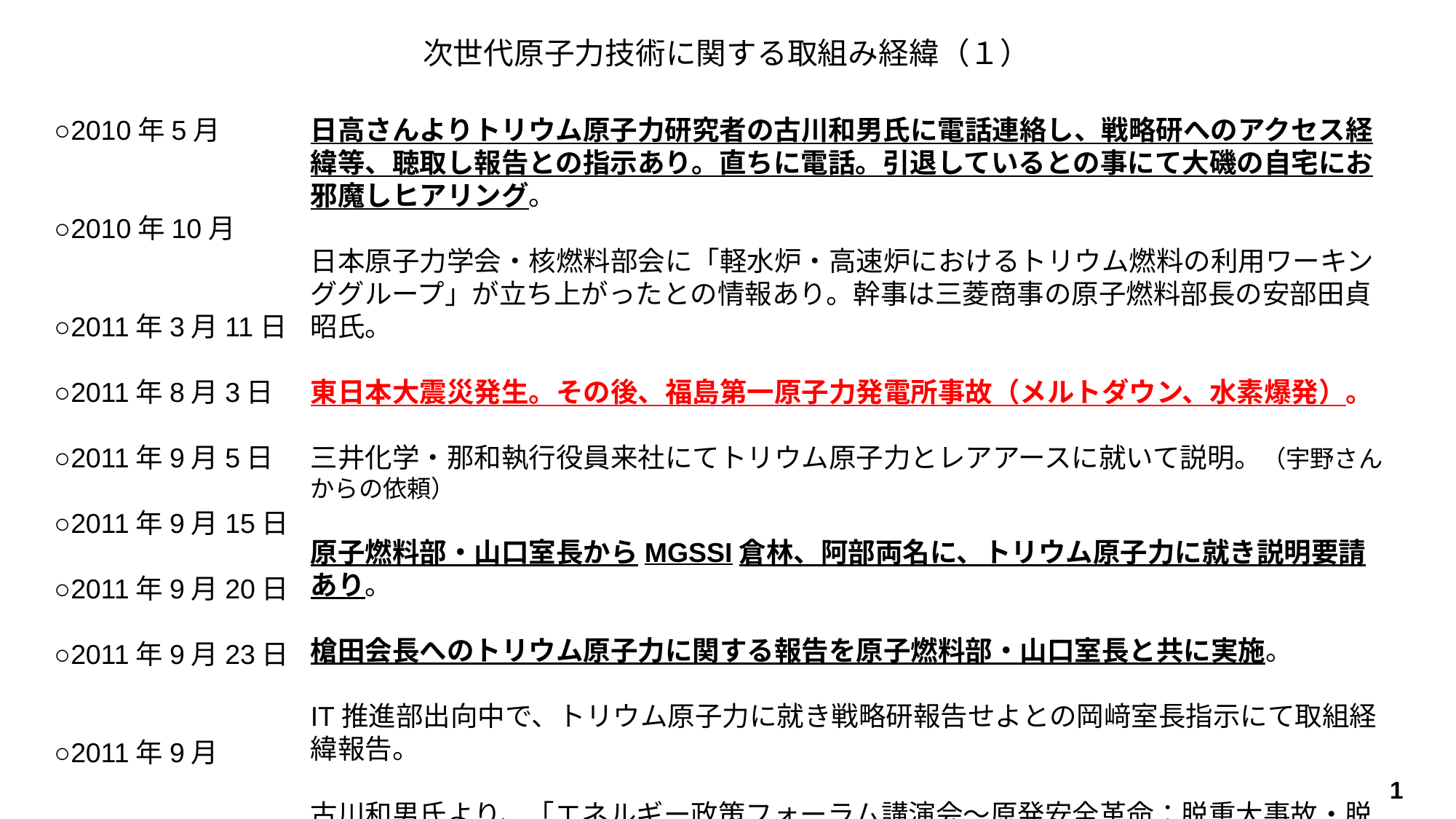

次世代原子力技術に関する取組み経緯（１）
○2010年5月

○2010年10月

○2011年3月11日

○2011年8月3日

○2011年9月5日

○2011年9月15日

○2011年9月20日

○2011年9月23日

○2011年9月
日高さんよりトリウム原子力研究者の古川和男氏に電話連絡し、戦略研へのアクセス経緯等、聴取し報告との指示あり。直ちに電話。引退しているとの事にて大磯の自宅にお邪魔しヒアリング。

日本原子力学会・核燃料部会に「軽水炉・高速炉におけるトリウム燃料の利用ワーキンググループ」が立ち上がったとの情報あり。幹事は三菱商事の原子燃料部長の安部田貞昭氏。

東日本大震災発生。その後、福島第一原子力発電所事故（メルトダウン、水素爆発）。

三井化学・那和執行役員来社にてトリウム原子力とレアアースに就いて説明。（宇野さんからの依頼）

原子燃料部・山口室長からMGSSI倉林、阿部両名に、トリウム原子力に就き説明要請あり。

槍田会長へのトリウム原子力に関する報告を原子燃料部・山口室長と共に実施。

IT推進部出向中で、トリウム原子力に就き戦略研報告せよとの岡﨑室長指示にて取組経緯報告。

古川和男氏より、「エネルギー政策フォーラム講演会～原発安全革命：脱重大事故・脱プルトニウム、滅廃棄物」への出席依頼あり出席。

槍田会長より、高速増殖炉、及び軍用原子炉に就き問い合わせあり、浅野秘書に資料送付。
1